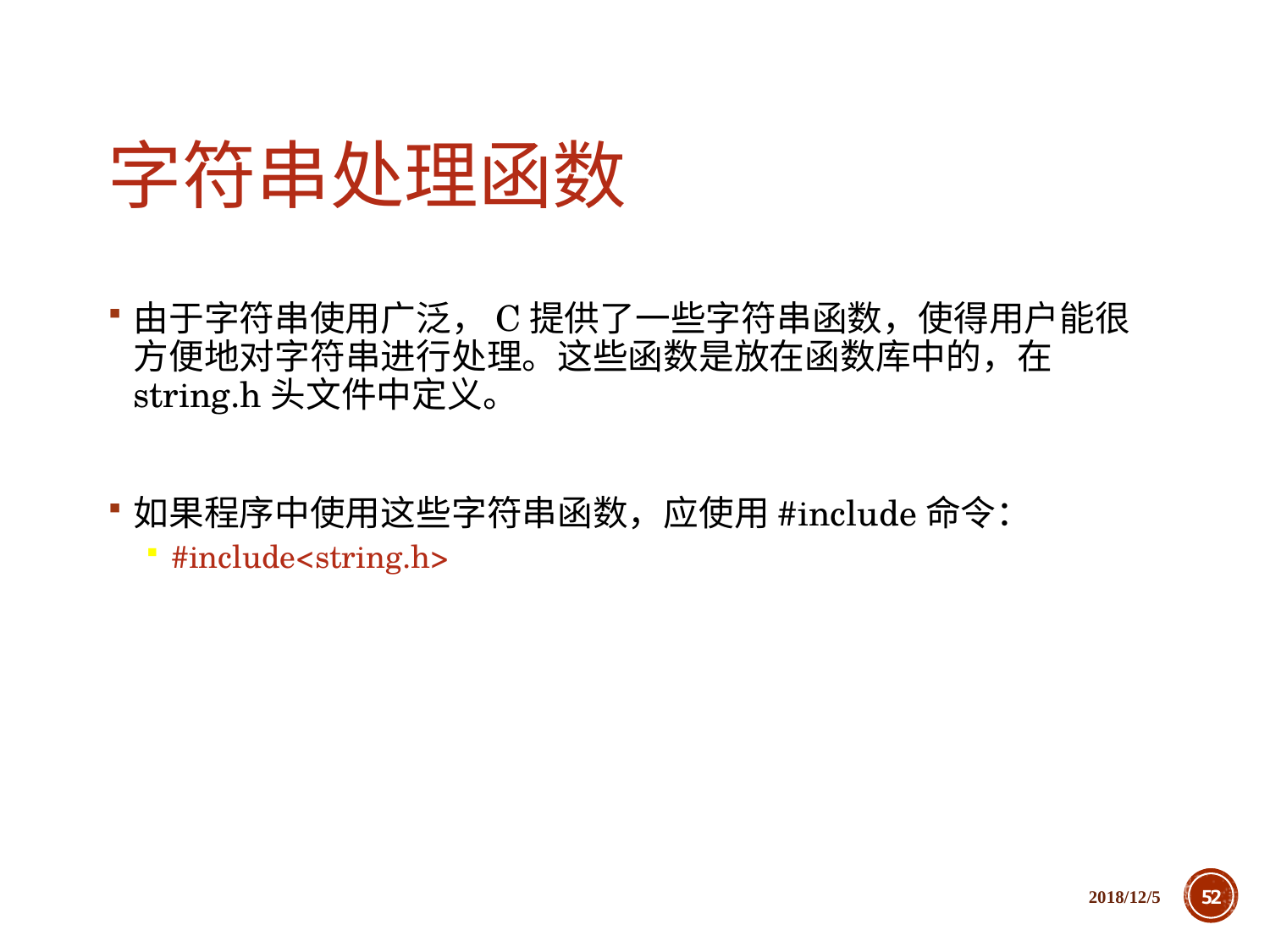

# 字符串处理函数
由于字符串使用广泛，C提供了一些字符串函数，使得用户能很方便地对字符串进行处理。这些函数是放在函数库中的，在string.h头文件中定义。

如果程序中使用这些字符串函数，应使用#include命令：
#include<string.h>
2018/12/5
52